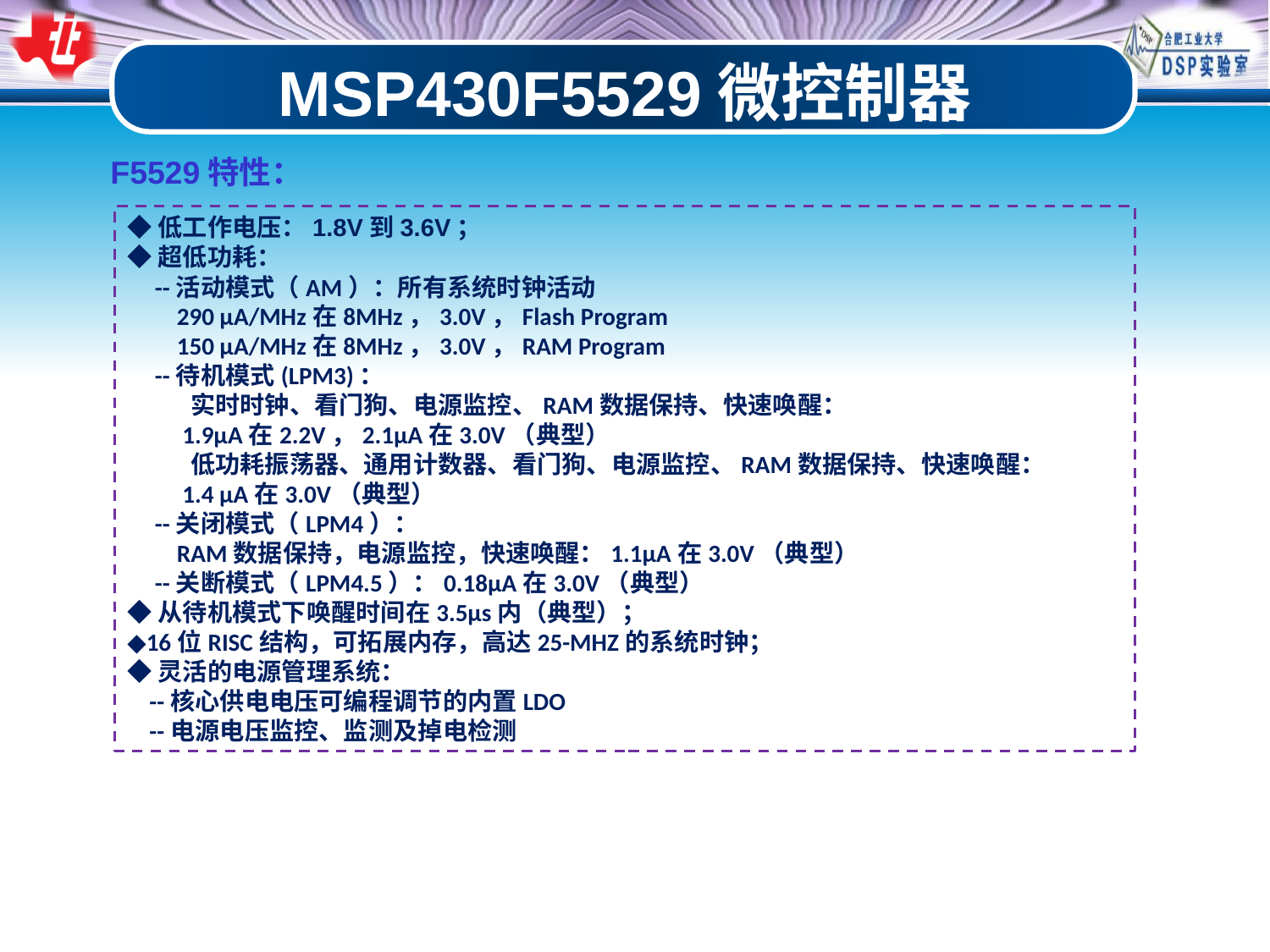

MSP430F5529微控制器
F5529特性：
◆低工作电压：1.8V到3.6V；
◆超低功耗：
     --活动模式（AM）：所有系统时钟活动
         290 μA/MHz在8MHz，3.0V，Flash Program
         150 μA/MHz在8MHz，3.0V，RAM Program
     --待机模式(LPM3)：
          实时时钟、看门狗、电源监控、RAM数据保持、快速唤醒：
          1.9μA在2.2V，2.1μA在3.0V（典型）
          低功耗振荡器、通用计数器、看门狗、电源监控、RAM数据保持、快速唤醒：
          1.4 μA在3.0V（典型）
     --关闭模式（LPM4）：
         RAM数据保持，电源监控，快速唤醒：1.1μA在3.0V（典型）
     --关断模式（LPM4.5）：0.18μA在3.0V（典型）
◆从待机模式下唤醒时间在3.5μs内（典型）；
◆16位RISC结构，可拓展内存，高达25-MHZ的系统时钟；
◆灵活的电源管理系统：
    --核心供电电压可编程调节的内置LDO
    --电源电压监控、监测及掉电检测